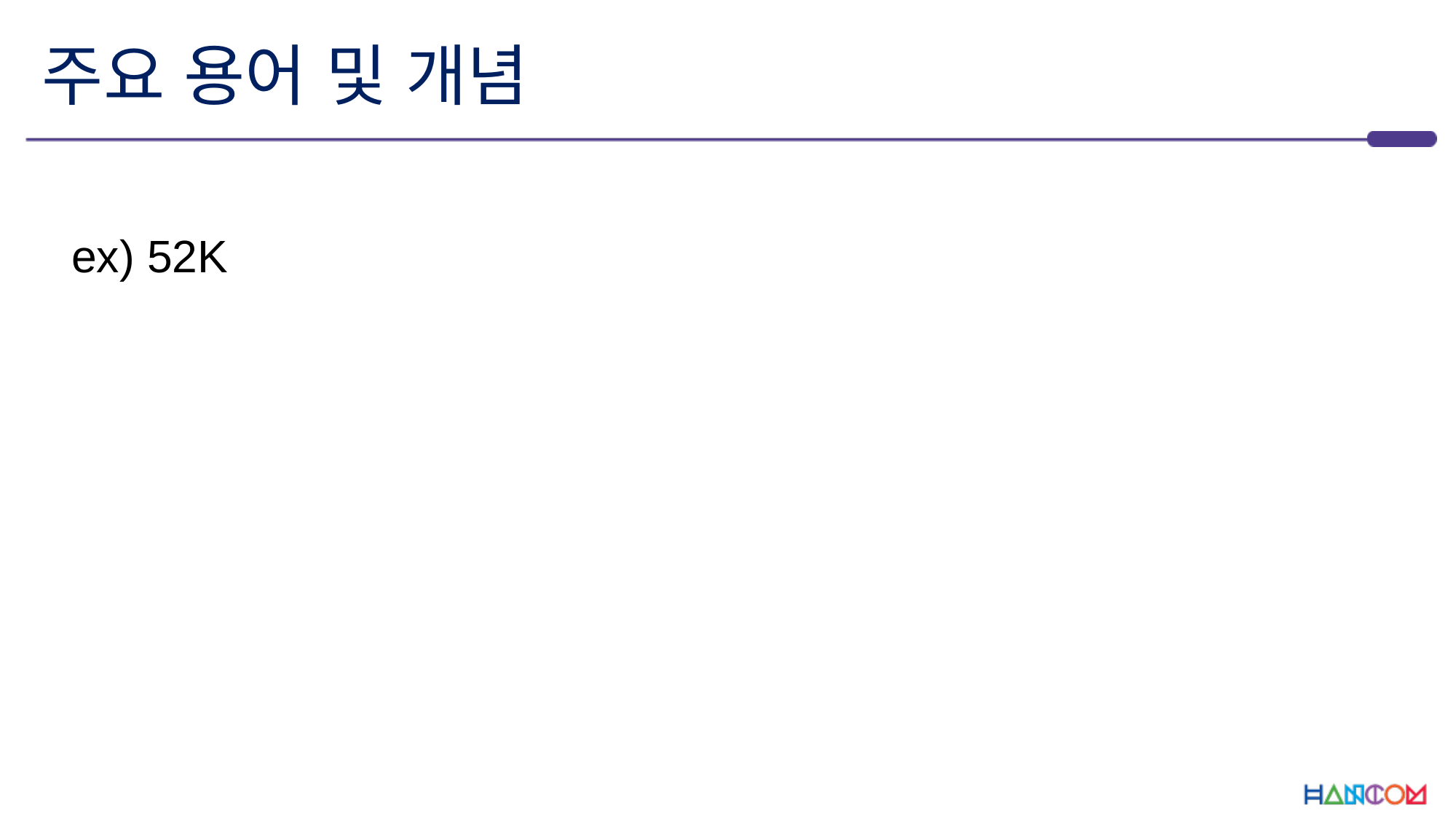

# 주요 용어 및 개념
ex) 52K